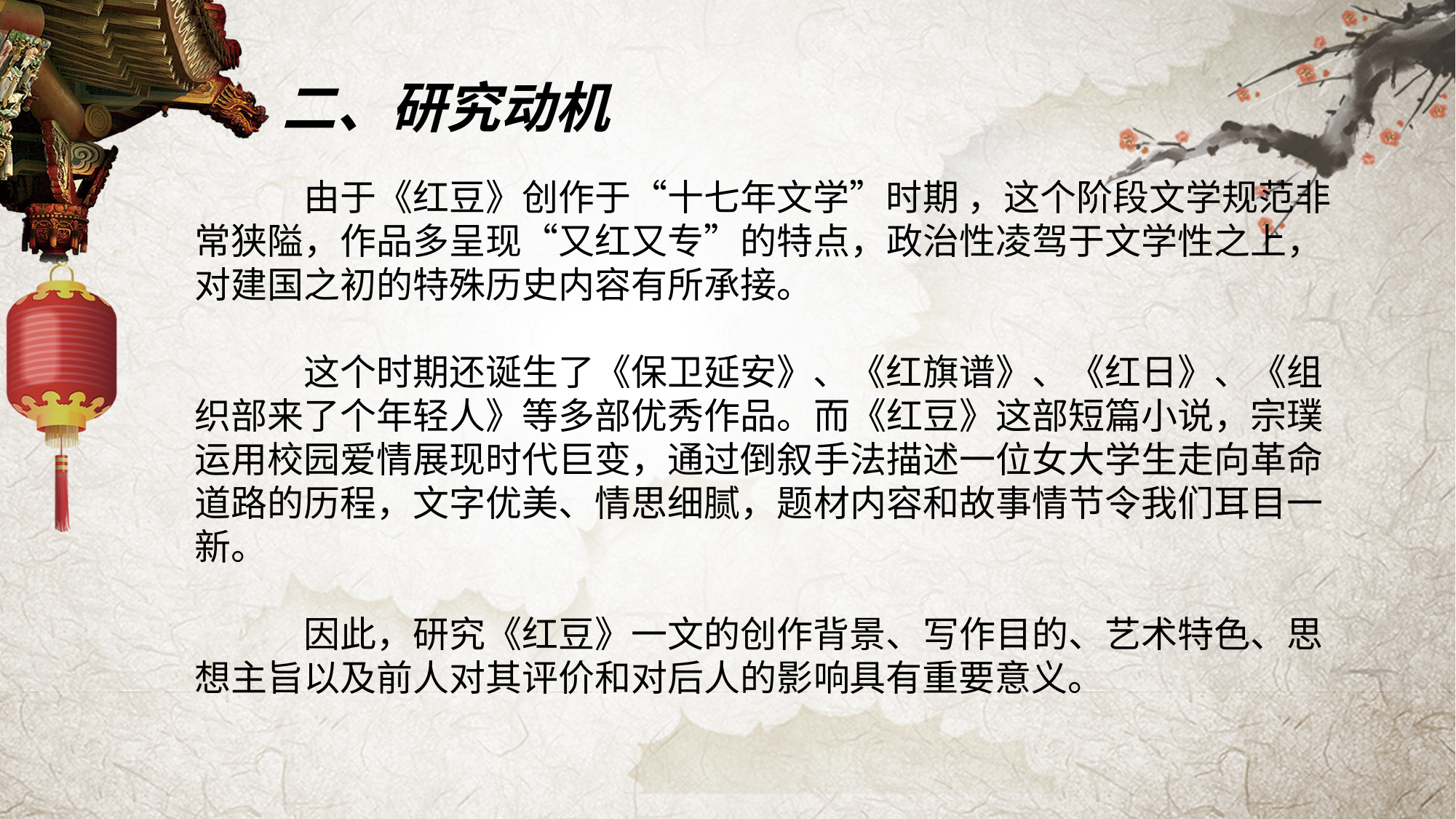

二、研究动机
	由于《红豆》创作于“十七年文学”时期 ，这个阶段文学规范非常狭隘，作品多呈现“又红又专”的特点，政治性凌驾于文学性之上，对建国之初的特殊历史内容有所承接。

	这个时期还诞生了《保卫延安》、《红旗谱》、《红日》、《组织部来了个年轻人》等多部优秀作品。而《红豆》这部短篇小说，宗璞运用校园爱情展现时代巨变，通过倒叙手法描述一位女大学生走向革命道路的历程，文字优美、情思细腻，题材内容和故事情节令我们耳目一新。

	因此，研究《红豆》一文的创作背景、写作目的、艺术特色、思想主旨以及前人对其评价和对后人的影响具有重要意义。